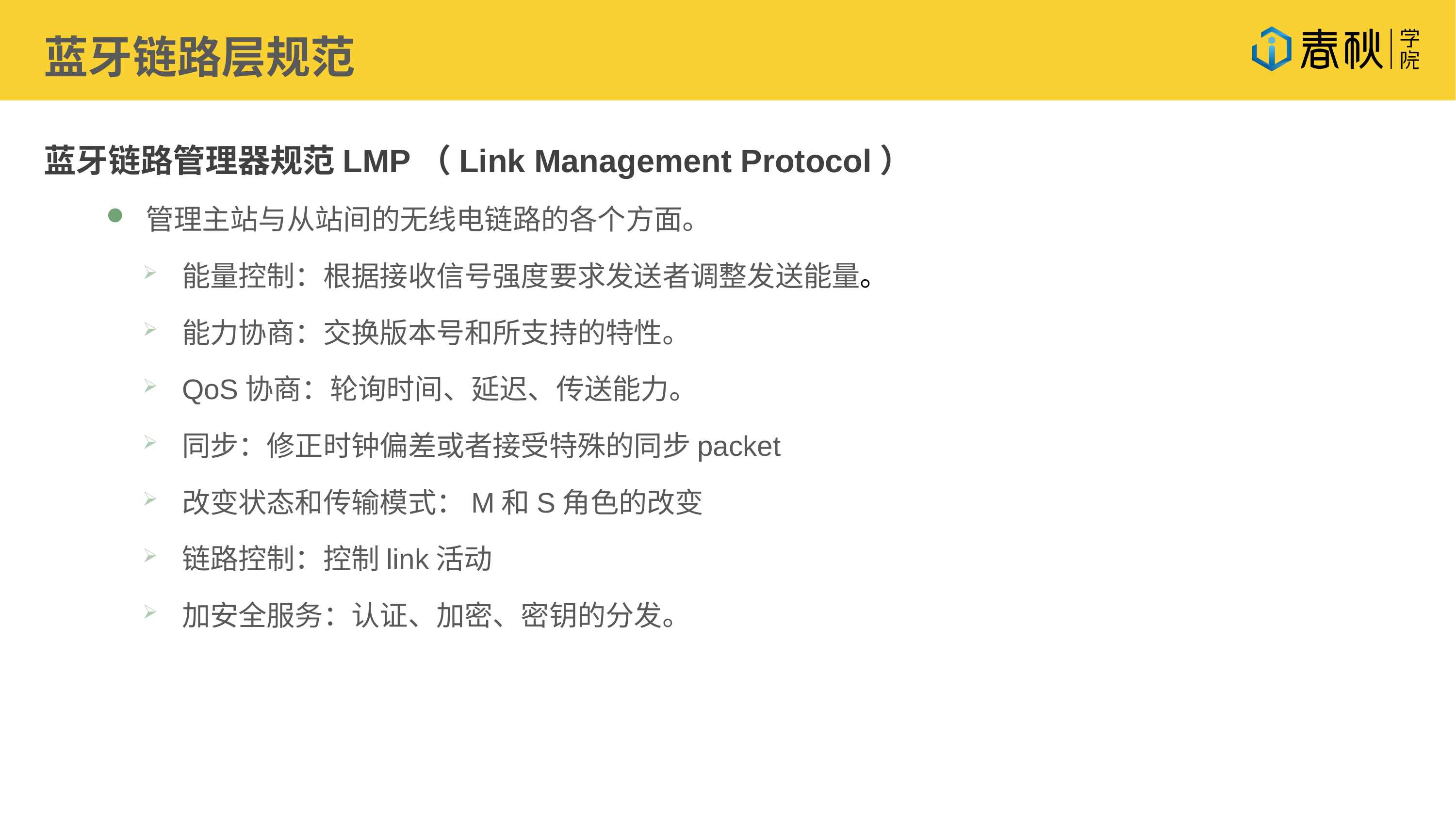

蓝牙链路层规范
蓝牙链路管理器规范LMP（Link Management Protocol）
管理主站与从站间的无线电链路的各个方面。
能量控制：根据接收信号强度要求发送者调整发送能量。
能力协商：交换版本号和所支持的特性。
QoS协商：轮询时间、延迟、传送能力。
同步：修正时钟偏差或者接受特殊的同步packet
改变状态和传输模式：M和S角色的改变
链路控制：控制link活动
加安全服务：认证、加密、密钥的分发。